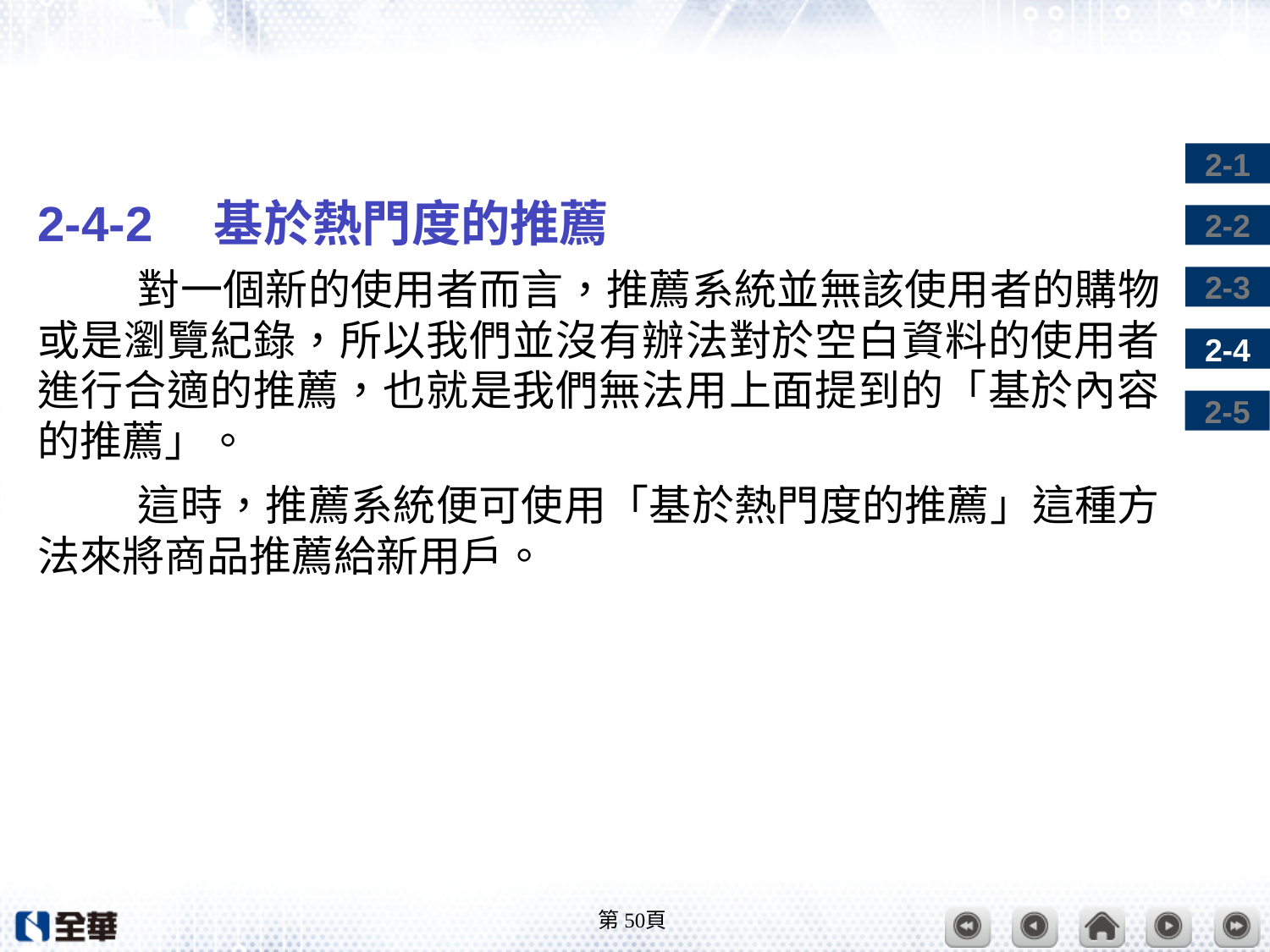

#
2-4-2　基於熱門度的推薦
對一個新的使用者而言，推薦系統並無該使用者的購物或是瀏覽紀錄，所以我們並沒有辦法對於空白資料的使用者進行合適的推薦，也就是我們無法用上面提到的「基於內容的推薦」。
這時，推薦系統便可使用「基於熱門度的推薦」這種方法來將商品推薦給新用戶。